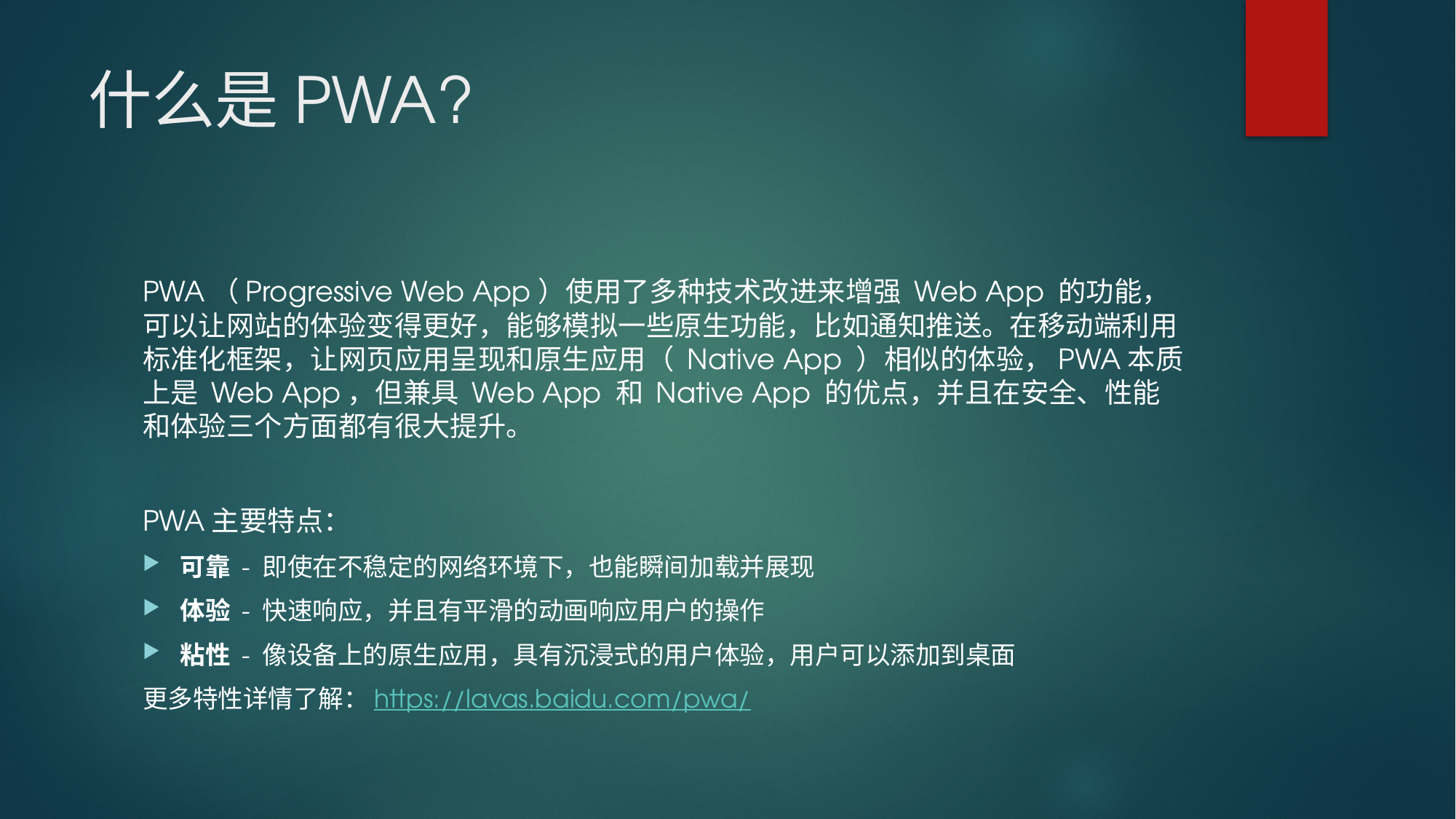

# 什么是PWA?

PWA（Progressive Web App）使用了多种技术改进来增强 Web App 的功能，可以让网站的体验变得更好，能够模拟一些原生功能，比如通知推送。在移动端利用标准化框架，让网页应用呈现和原生应用（ Native App ）相似的体验，PWA本质上是 Web App，但兼具 Web App 和 Native App 的优点，并且在安全、性能和体验三个方面都有很大提升。

PWA主要特点：
可靠 - 即使在不稳定的网络环境下，也能瞬间加载并展现
体验 - 快速响应，并且有平滑的动画响应用户的操作
粘性 - 像设备上的原生应用，具有沉浸式的用户体验，用户可以添加到桌面
更多特性详情了解：https://lavas.baidu.com/pwa/